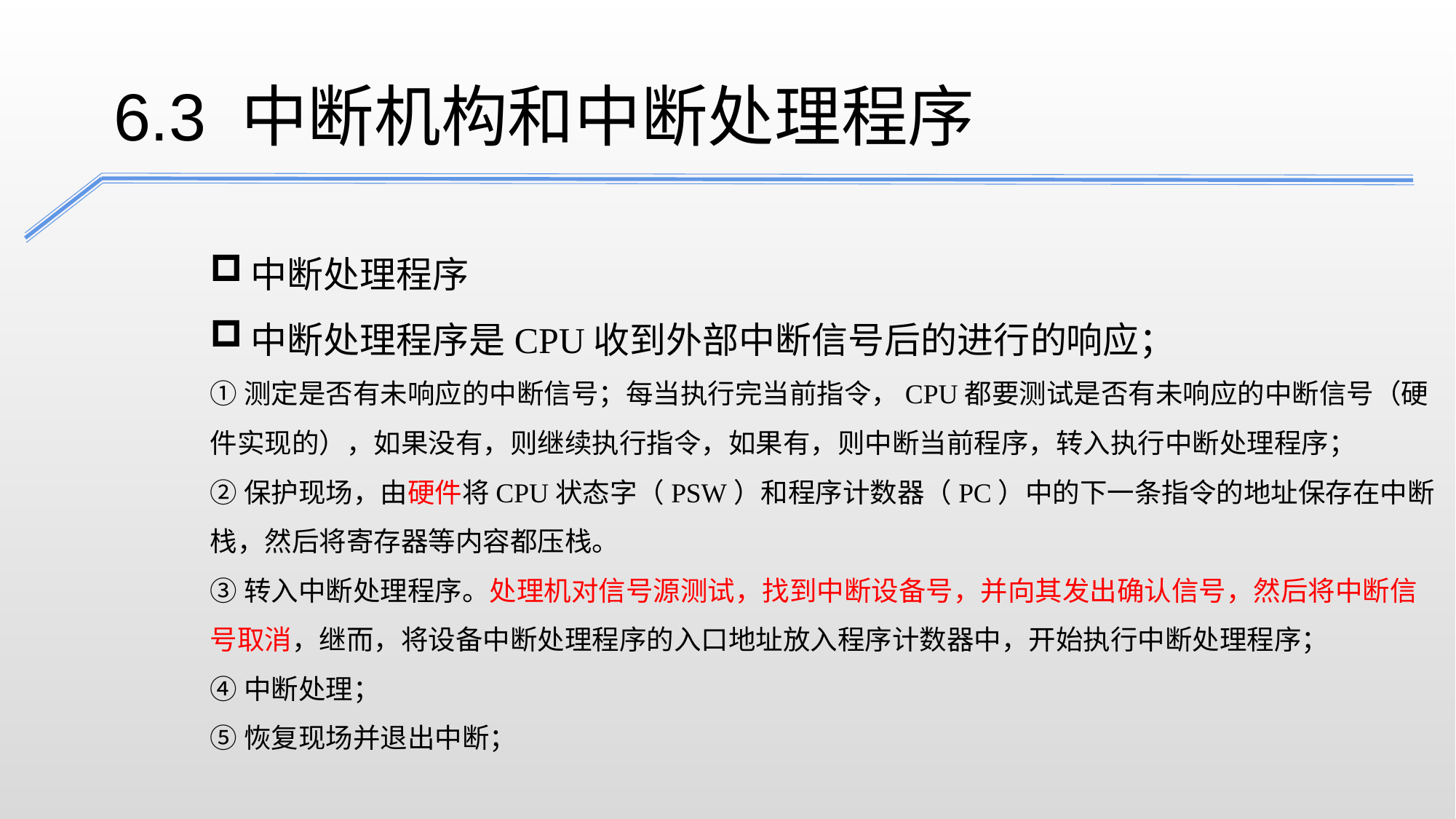

6.3 中断机构和中断处理程序
中断处理程序
中断处理程序是CPU收到外部中断信号后的进行的响应；
①测定是否有未响应的中断信号；每当执行完当前指令，CPU都要测试是否有未响应的中断信号（硬件实现的），如果没有，则继续执行指令，如果有，则中断当前程序，转入执行中断处理程序；
②保护现场，由硬件将CPU状态字（PSW）和程序计数器（PC）中的下一条指令的地址保存在中断栈，然后将寄存器等内容都压栈。
③转入中断处理程序。处理机对信号源测试，找到中断设备号，并向其发出确认信号，然后将中断信号取消，继而，将设备中断处理程序的入口地址放入程序计数器中，开始执行中断处理程序；
④中断处理；
⑤恢复现场并退出中断；